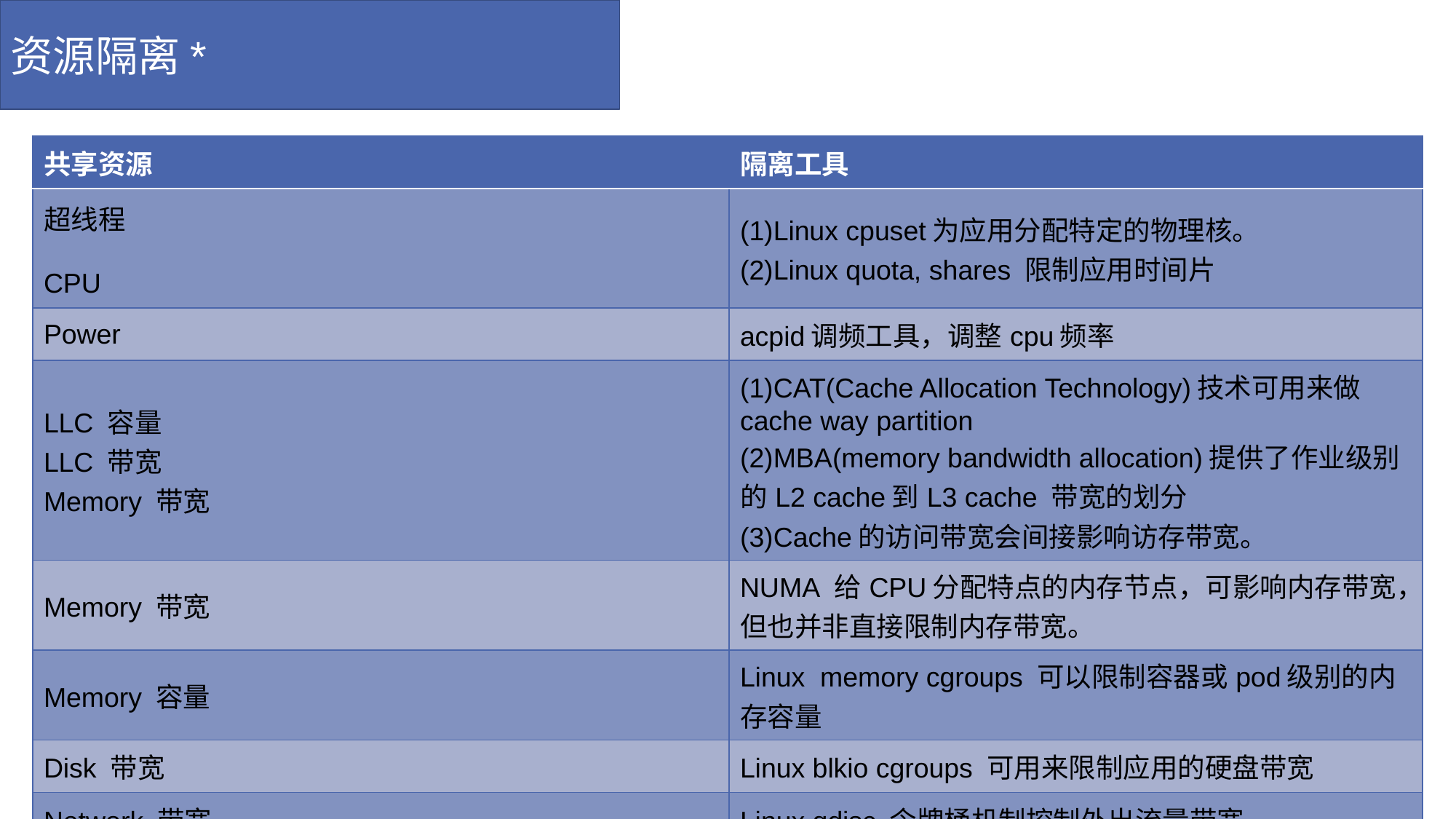

资源隔离*
| 共享资源 | 隔离工具 |
| --- | --- |
| 超线程 CPU | (1)Linux cpuset为应用分配特定的物理核。 (2)Linux quota, shares 限制应用时间片 |
| Power | acpid调频工具，调整cpu频率 |
| LLC 容量 LLC 带宽 Memory 带宽 | (1)CAT(Cache Allocation Technology)技术可用来做cache way partition (2)MBA(memory bandwidth allocation)提供了作业级别的L2 cache到L3 cache 带宽的划分 (3)Cache的访问带宽会间接影响访存带宽。 |
| Memory 带宽 | NUMA 给CPU分配特点的内存节点，可影响内存带宽，但也并非直接限制内存带宽。 |
| Memory 容量 | Linux memory cgroups 可以限制容器或pod级别的内存容量 |
| Disk 带宽 | Linux blkio cgroups 可用来限制应用的硬盘带宽 |
| Network 带宽 | Linux qdisc 令牌桶机制控制外出流量带宽 |